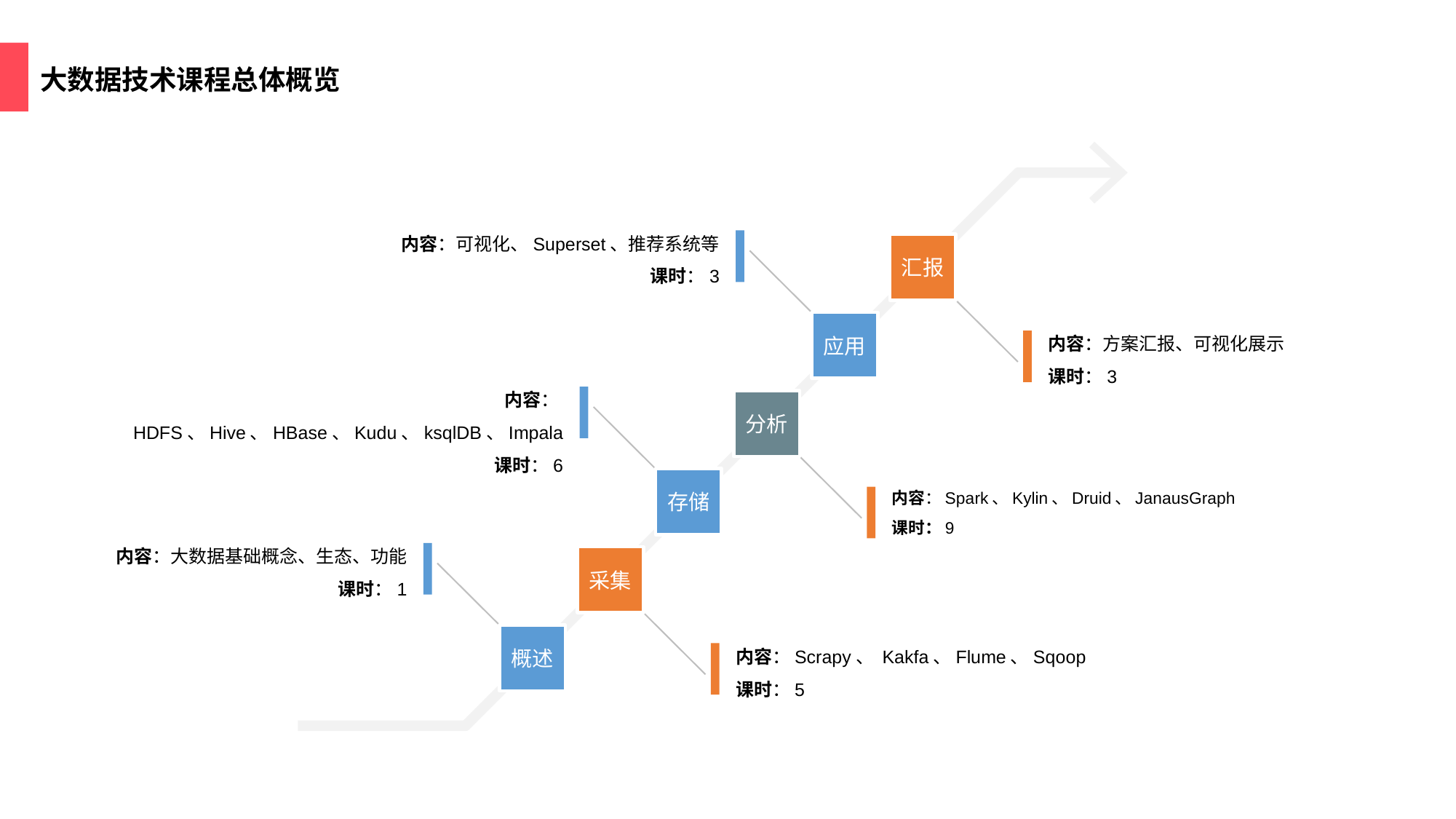

大数据技术课程总体概览

内容：可视化、Superset、推荐系统等
课时：3

汇报

应用
内容：方案汇报、可视化展示
课时：3

内容：HDFS、Hive、HBase、Kudu、ksqlDB、Impala
课时：6

分析

存储
内容：Spark、Kylin、Druid、JanausGraph
课时：9

内容：大数据基础概念、生态、功能
课时：1

采集

概述
内容：Scrapy、 Kakfa、Flume、Sqoop
课时：5